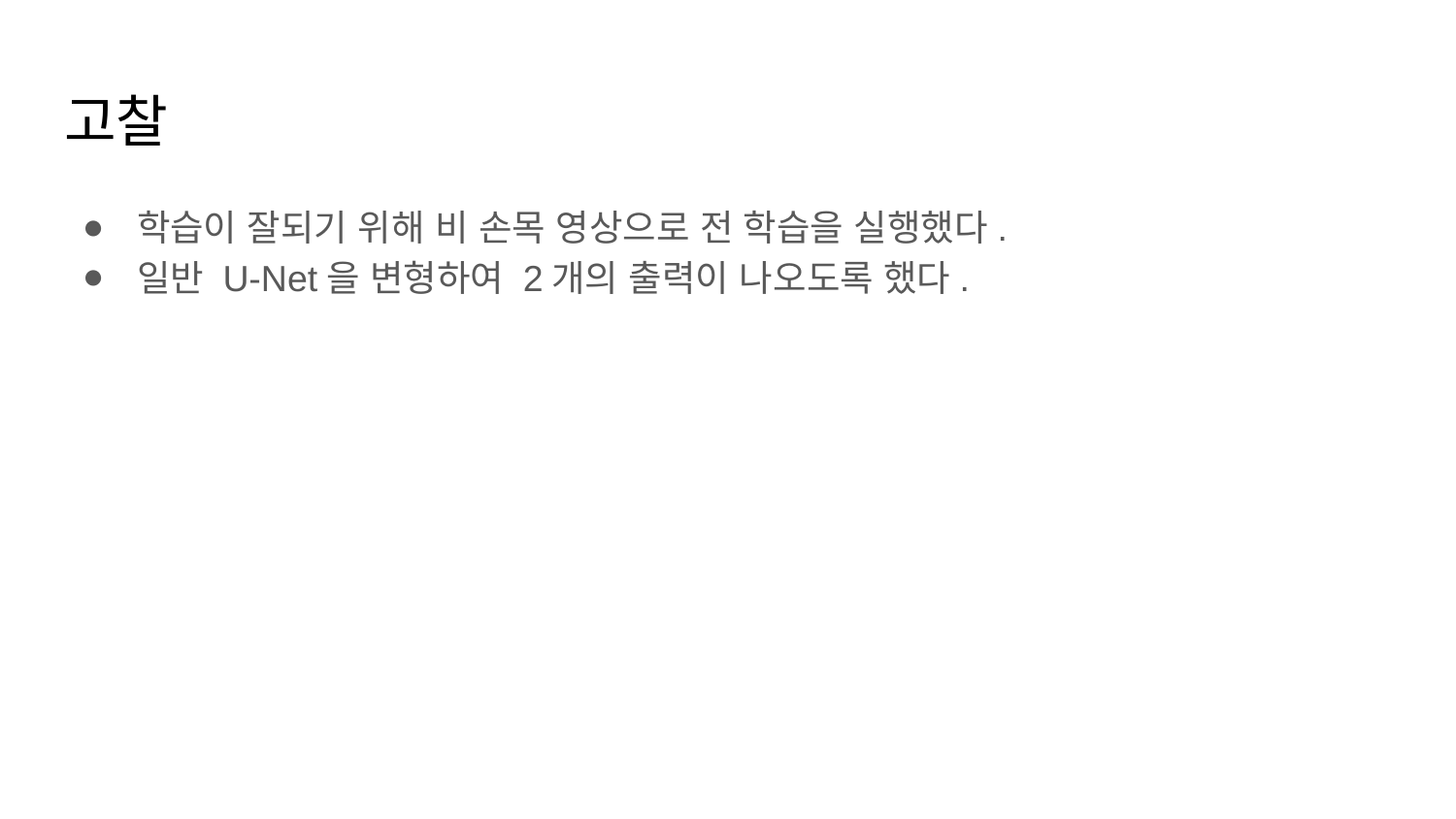

# 고찰
학습이 잘되기 위해 비 손목 영상으로 전 학습을 실행했다.
일반 U-Net을 변형하여 2개의 출력이 나오도록 했다.